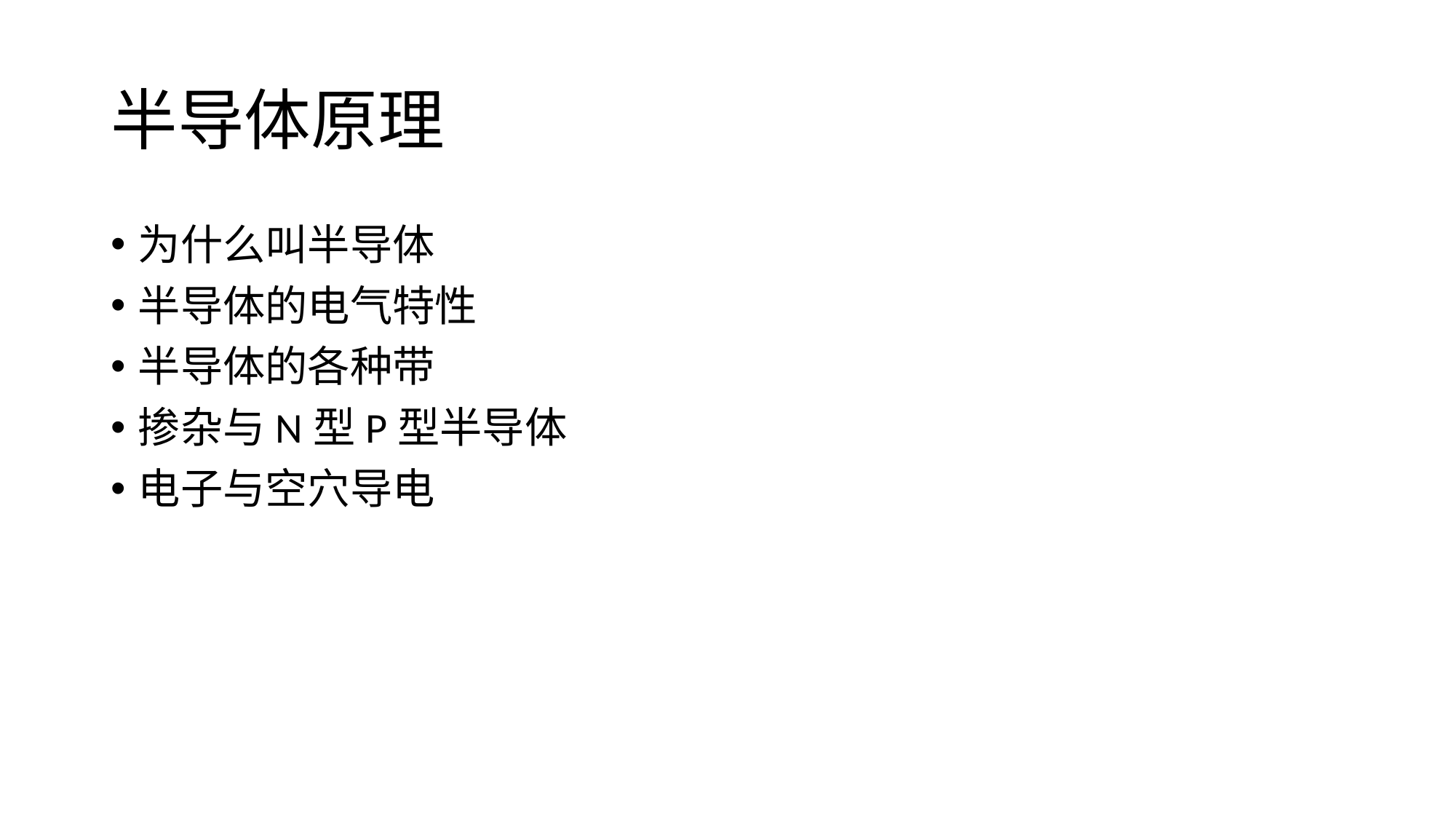

# 半导体原理
为什么叫半导体
半导体的电气特性
半导体的各种带
掺杂与N型P型半导体
电子与空穴导电